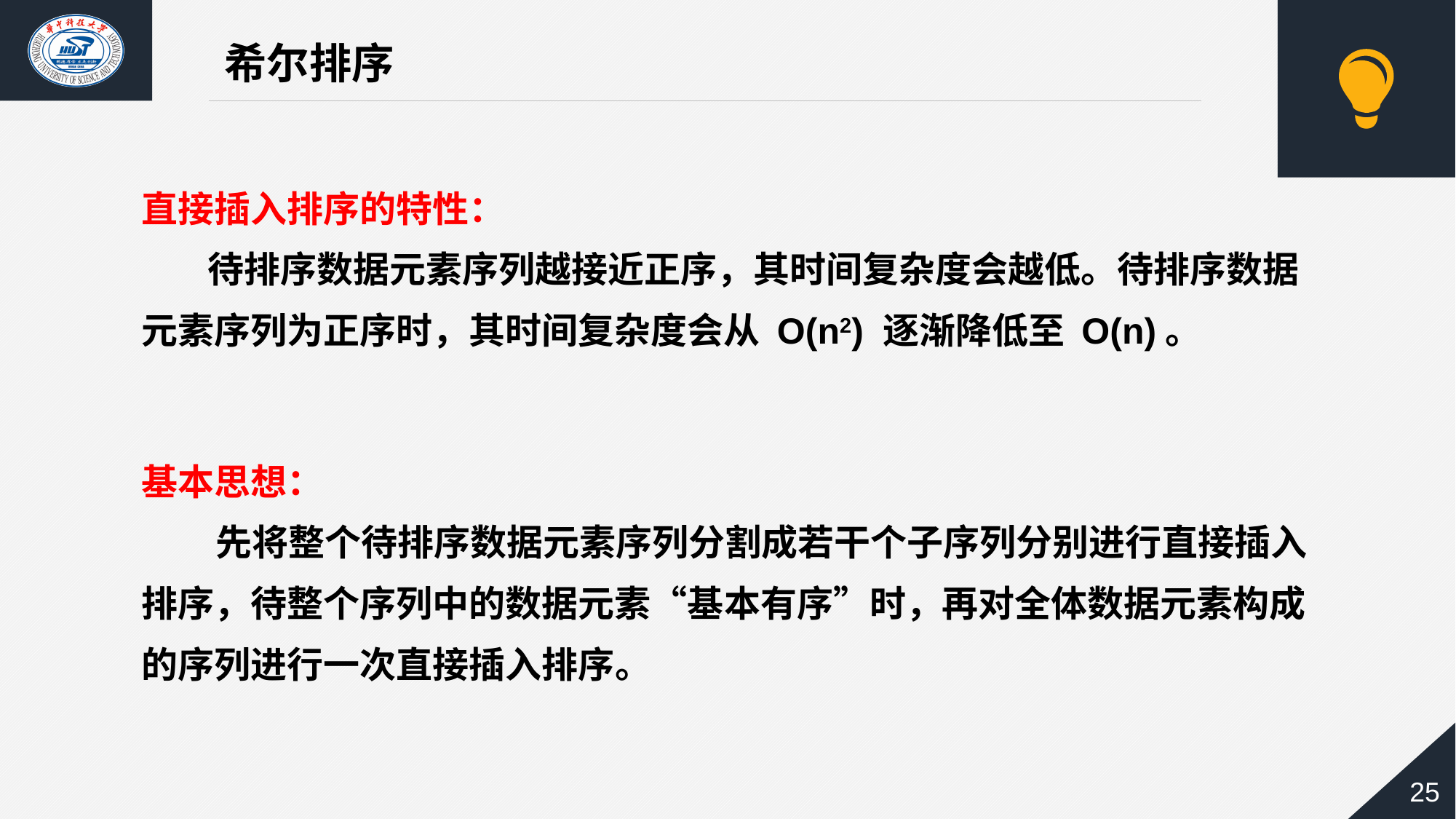

希尔排序

直接插入排序的特性：
       待排序数据元素序列越接近正序，其时间复杂度会越低。待排序数据元素序列为正序时，其时间复杂度会从 O(n2) 逐渐降低至 O(n)。
基本思想：
        先将整个待排序数据元素序列分割成若干个子序列分别进行直接插入排序，待整个序列中的数据元素“基本有序”时，再对全体数据元素构成的序列进行一次直接插入排序。